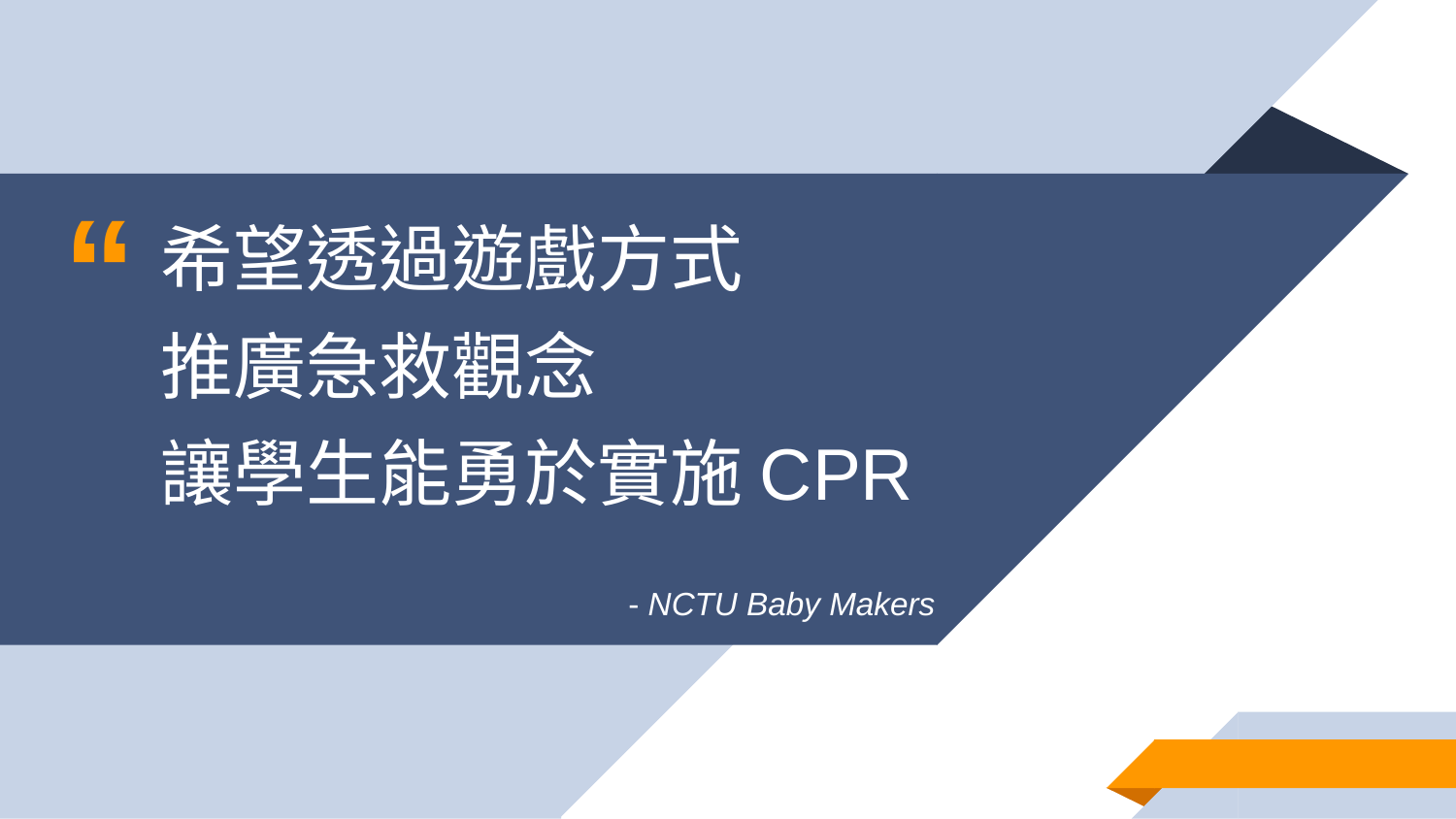

希望透過遊戲方式
推廣急救觀念
讓學生能勇於實施CPR
- NCTU Baby Makers